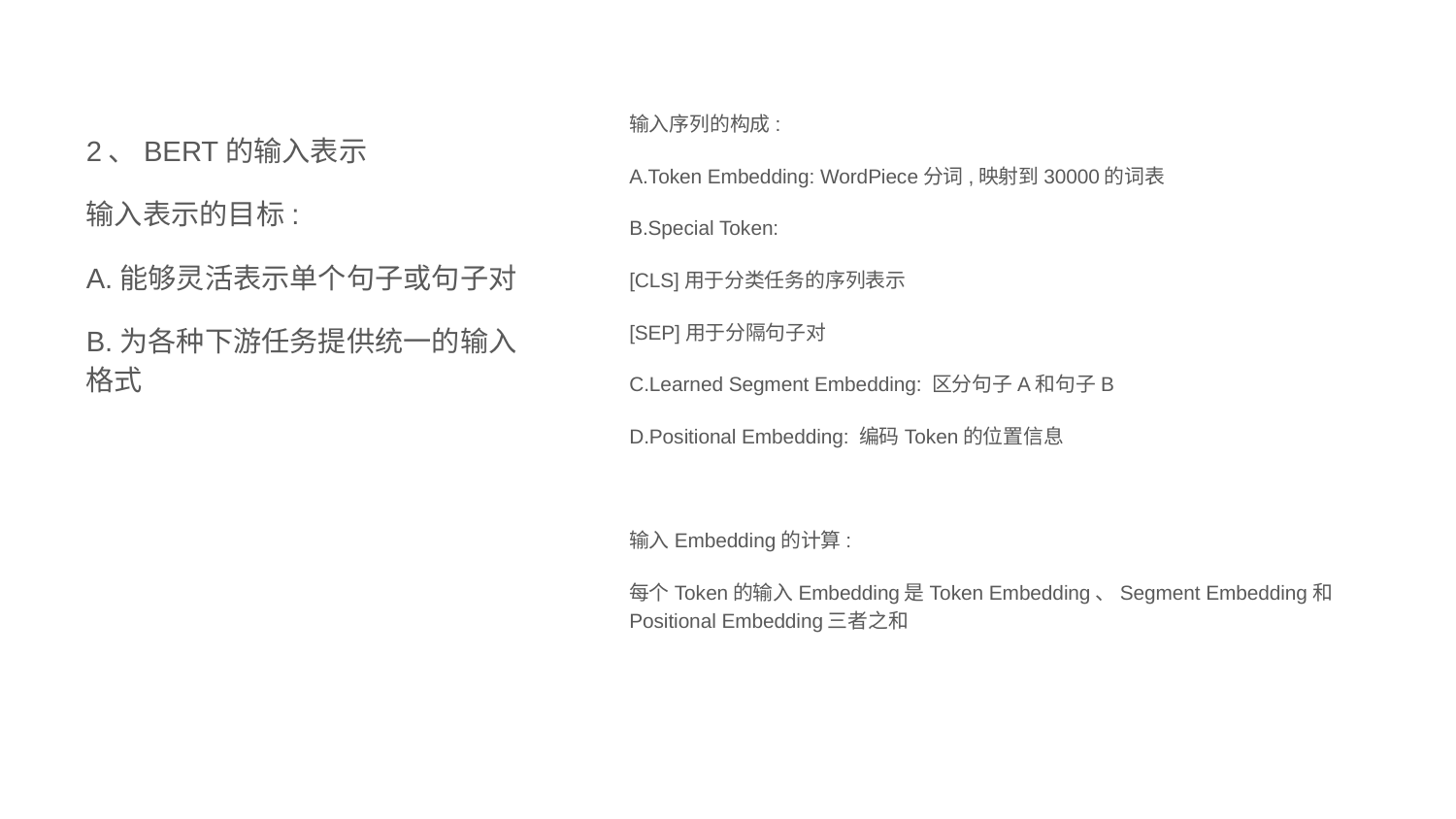

输入序列的构成:
A.Token Embedding: WordPiece分词,映射到30000的词表
B.Special Token:
[CLS]用于分类任务的序列表示
[SEP]用于分隔句子对
C.Learned Segment Embedding: 区分句子A和句子B
D.Positional Embedding: 编码Token的位置信息

输入Embedding的计算:
每个Token的输入Embedding是Token Embedding、Segment Embedding和Positional Embedding三者之和

2、BERT的输入表示
输入表示的目标:
A.能够灵活表示单个句子或句子对
B.为各种下游任务提供统一的输入格式